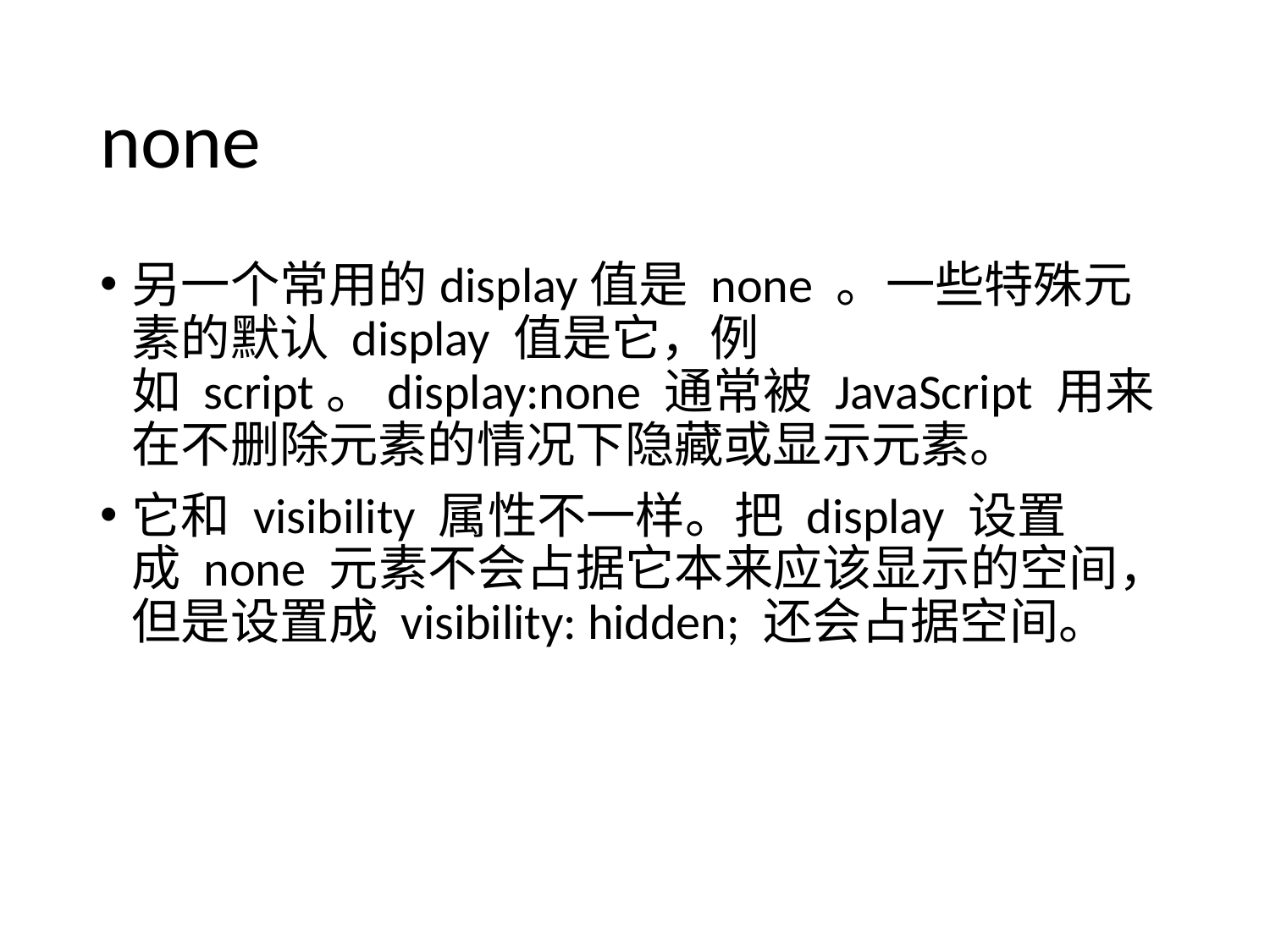

# none
另一个常用的display值是 none 。一些特殊元素的默认 display 值是它，例如 script。display:none 通常被 JavaScript 用来在不删除元素的情况下隐藏或显示元素。
它和 visibility 属性不一样。把 display 设置成 none 元素不会占据它本来应该显示的空间，但是设置成 visibility: hidden; 还会占据空间。